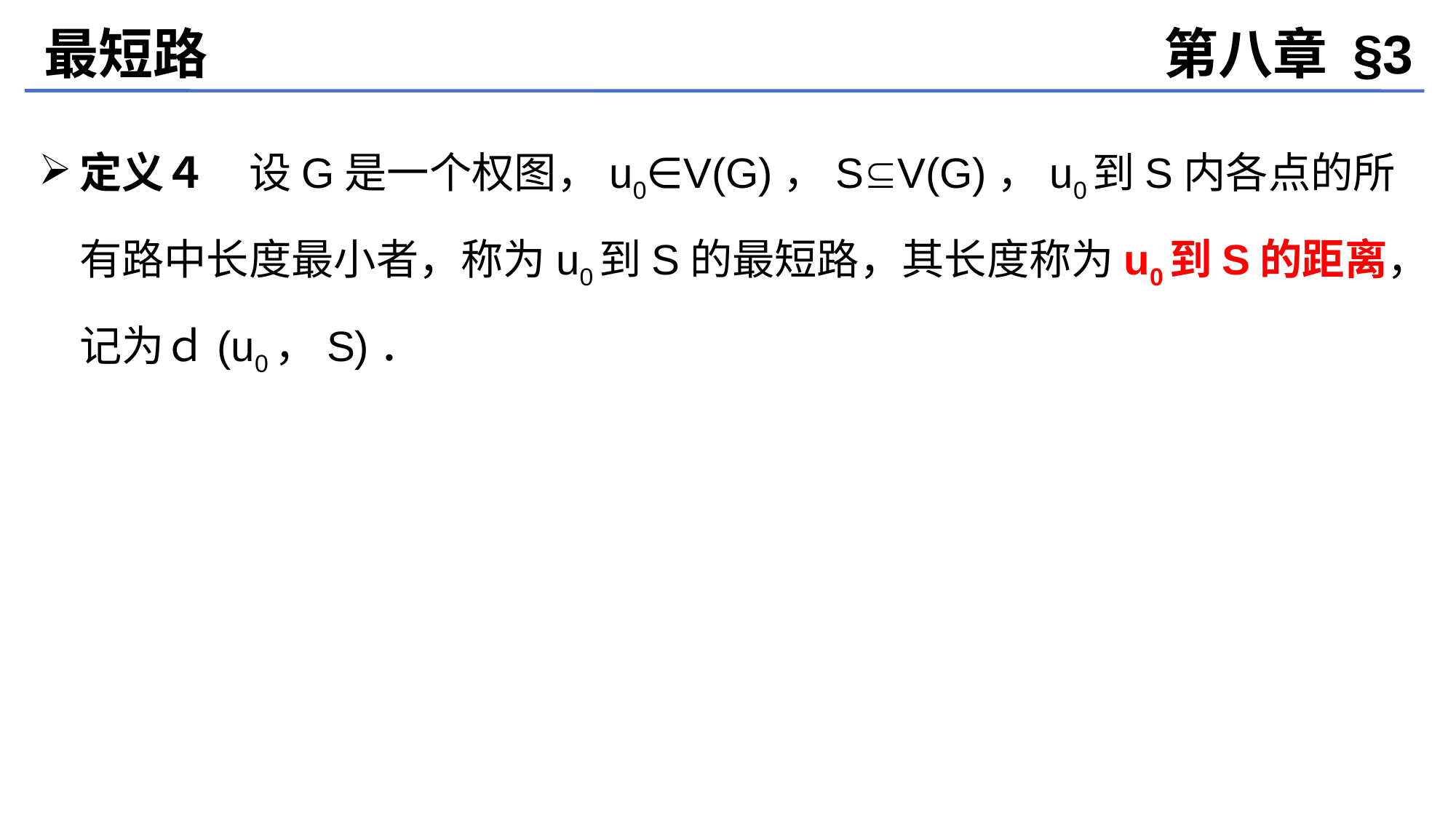

最短路
第八章 §3
定义４　设G是一个权图，u0∈V(G)，S⊆V(G)，u0到S内各点的所有路中长度最小者，称为u0到S的最短路，其长度称为u0到S的距离，记为ｄ(u0，S)．